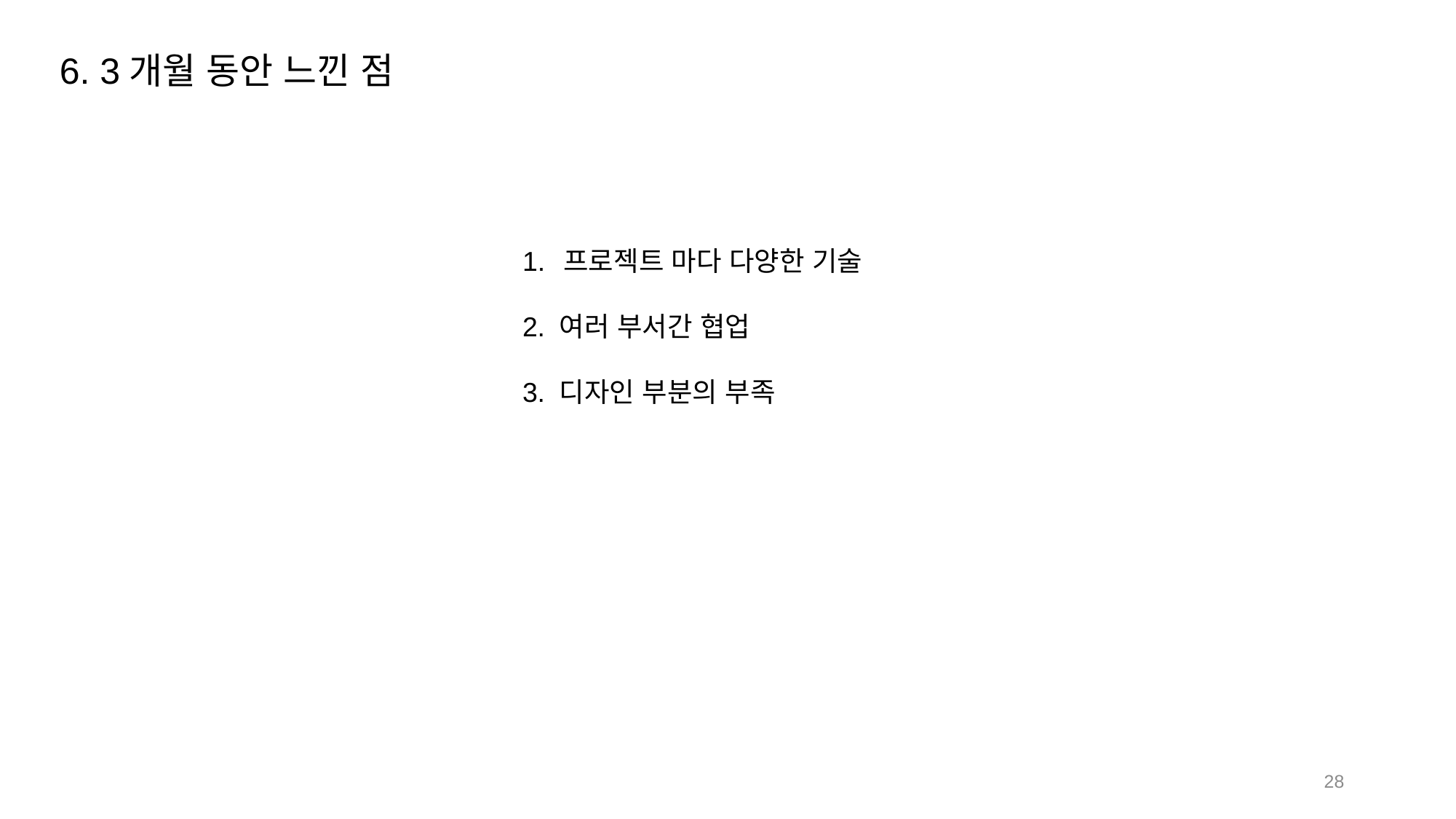

6. 3개월 동안 느낀 점

프로젝트 마다 다양한 기술

2. 여러 부서간 협업

3. 디자인 부분의 부족

28